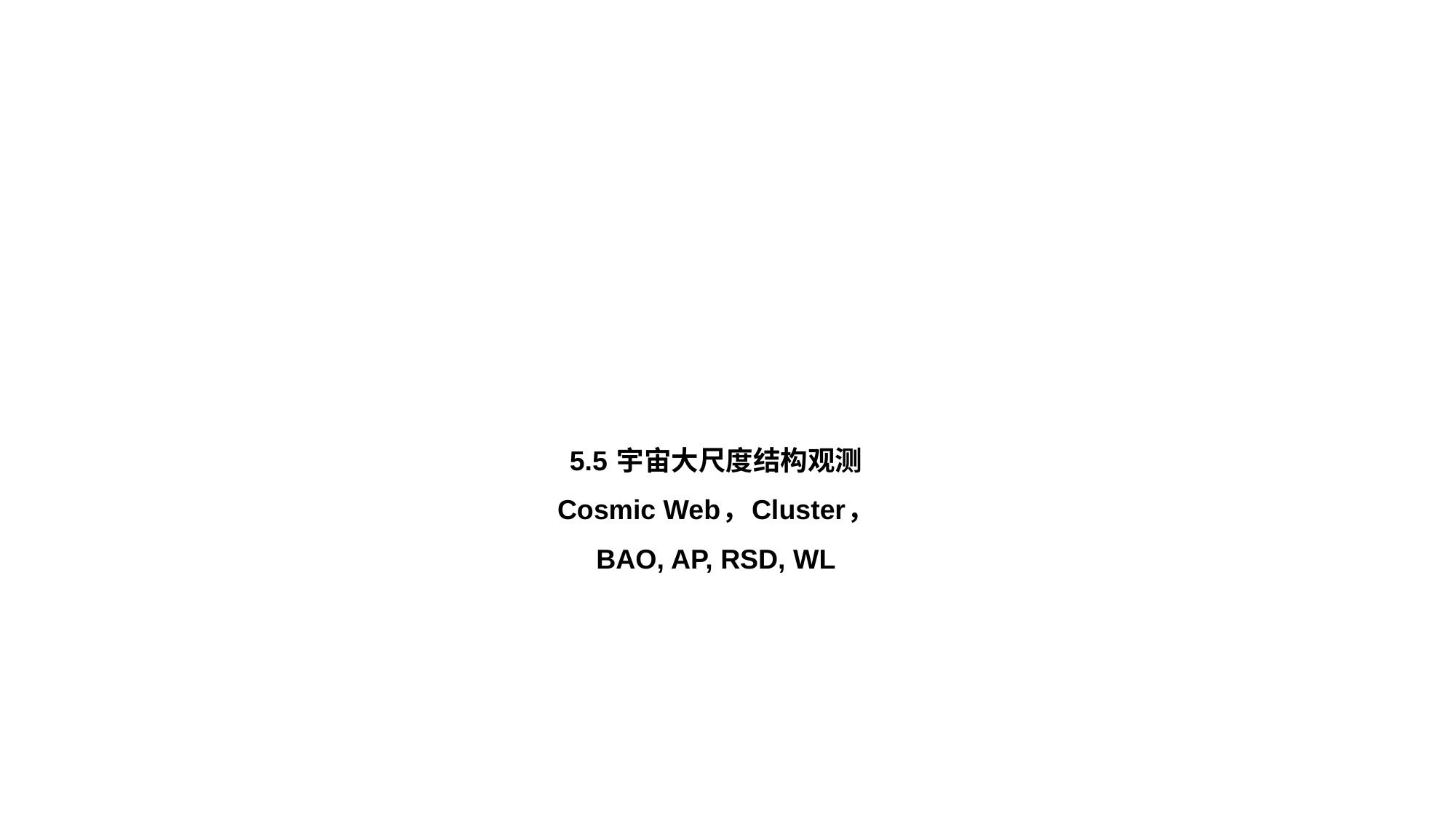

# 5.5 宇宙大尺度结构观测 Cosmic Web，Cluster， BAO, AP, RSD, WL